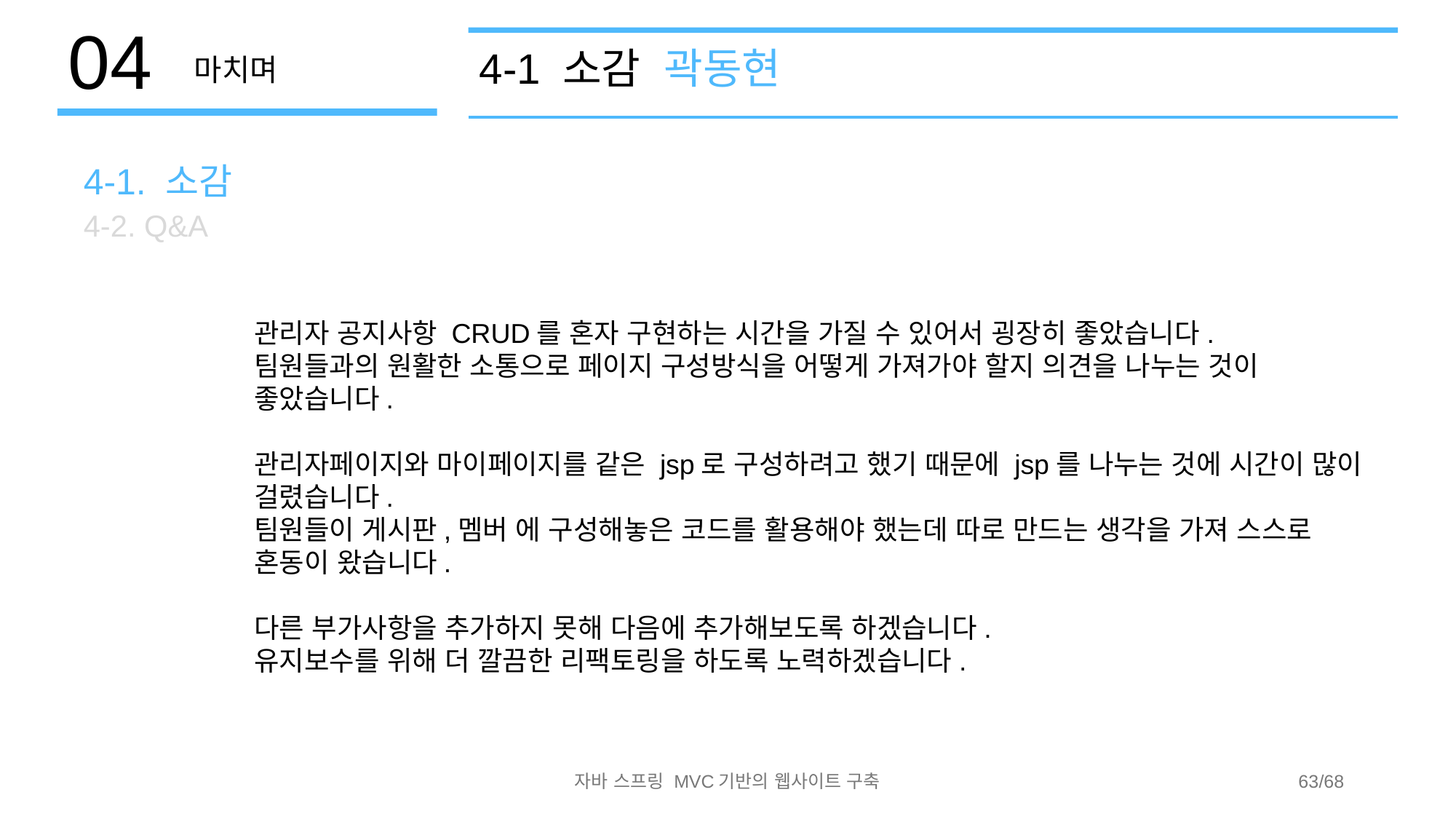

4-1 소감  곽동현
관리자 공지사항 CRUD를 혼자 구현하는 시간을 가질 수 있어서 굉장히 좋았습니다.
팀원들과의 원활한 소통으로 페이지 구성방식을 어떻게 가져가야 할지 의견을 나누는 것이 좋았습니다.

관리자페이지와 마이페이지를 같은 jsp로 구성하려고 했기 때문에 jsp를 나누는 것에 시간이 많이 걸렸습니다.
팀원들이 게시판,멤버 에 구성해놓은 코드를 활용해야 했는데 따로 만드는 생각을 가져 스스로 혼동이 왔습니다.

다른 부가사항을 추가하지 못해 다음에 추가해보도록 하겠습니다.
유지보수를 위해 더 깔끔한 리팩토링을 하도록 노력하겠습니다.

자바 스프링 MVC기반의 웹사이트 구축
63